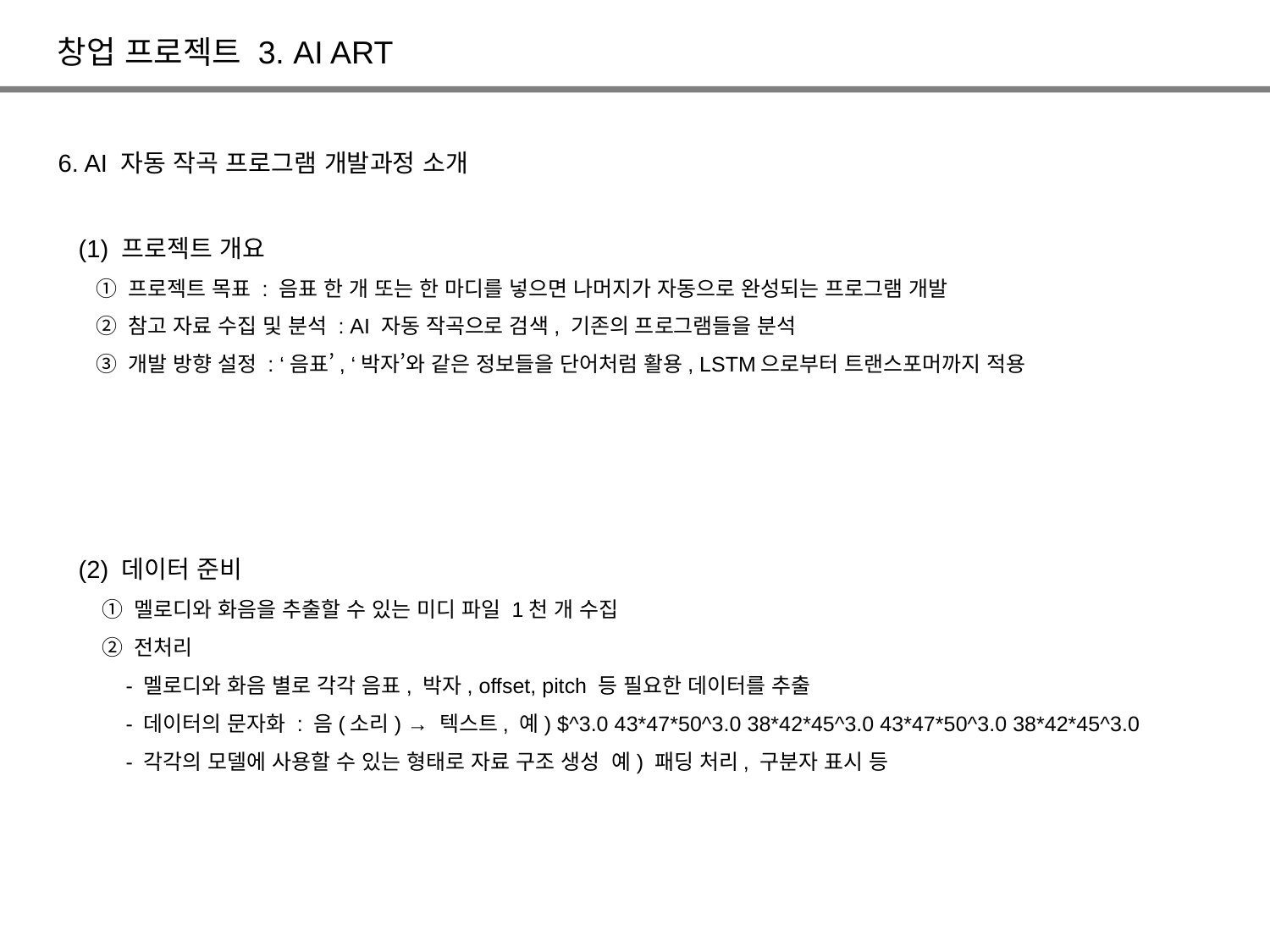

창업 프로젝트 3. AI ART

6. AI 자동 작곡 프로그램 개발과정 소개
(1) 프로젝트 개요
   ① 프로젝트 목표 : 음표 한 개 또는 한 마디를 넣으면 나머지가 자동으로 완성되는 프로그램 개발
   ② 참고 자료 수집 및 분석 : AI 자동 작곡으로 검색, 기존의 프로그램들을 분석
   ③ 개발 방향 설정 : ‘음표’, ‘박자’와 같은 정보들을 단어처럼 활용, LSTM으로부터 트랜스포머까지 적용
(2) 데이터 준비
    ① 멜로디와 화음을 추출할 수 있는 미디 파일 1천 개 수집
    ② 전처리
        - 멜로디와 화음 별로 각각 음표, 박자, offset, pitch 등 필요한 데이터를 추출
        - 데이터의 문자화 : 음(소리) → 텍스트, 예) $^3.0 43*47*50^3.0 38*42*45^3.0 43*47*50^3.0 38*42*45^3.0
        - 각각의 모델에 사용할 수 있는 형태로 자료 구조 생성  예) 패딩 처리, 구분자 표시 등